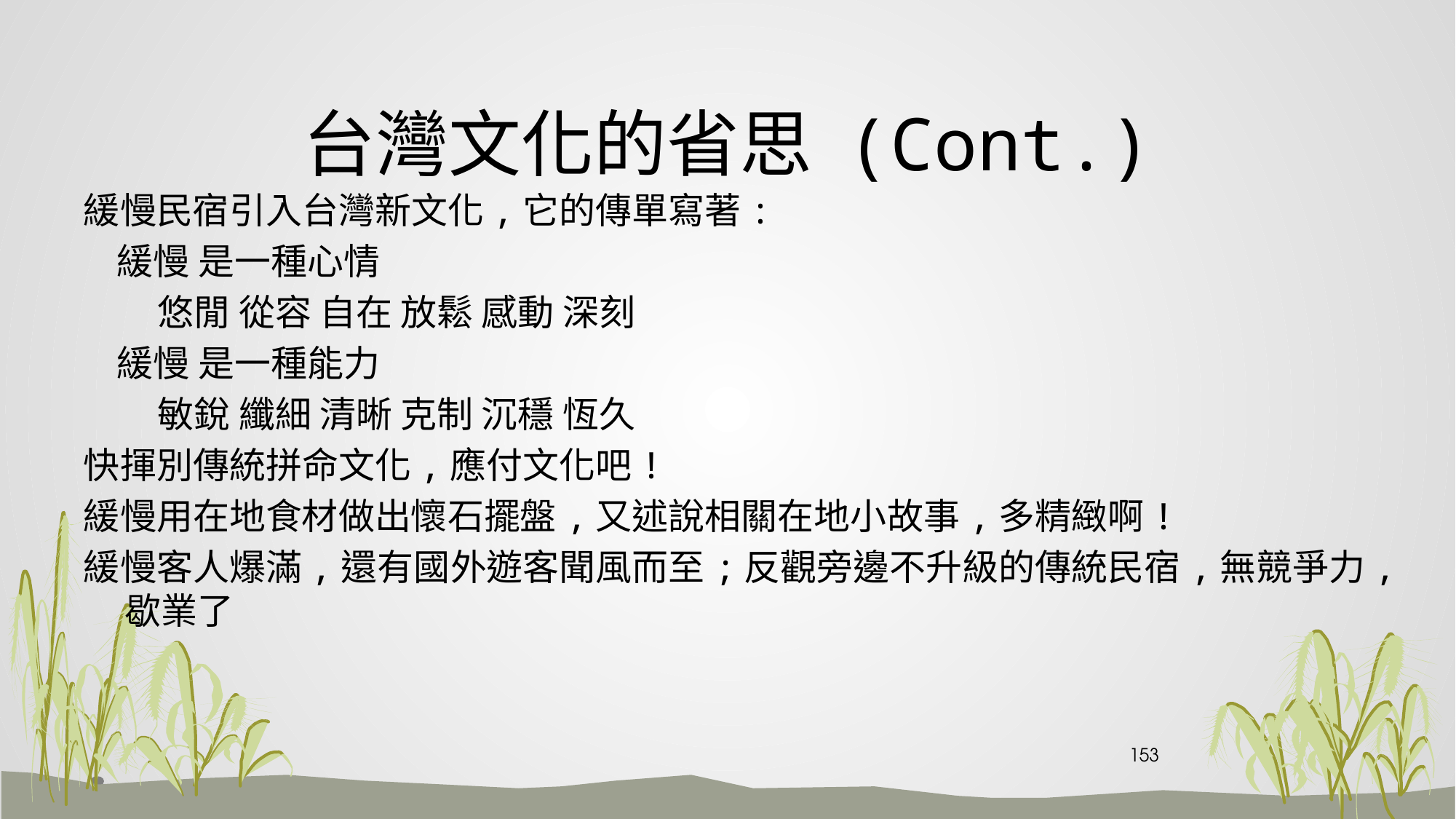

# 台灣文化的省思 (Cont.)
緩慢民宿引入台灣新文化,它的傳單寫著:
   緩慢 是一種心情
        悠閒 從容 自在 放鬆 感動 深刻
   緩慢 是一種能力
        敏銳 纖細 清晰 克制 沉穩 恆久
快揮別傳統拼命文化,應付文化吧!
緩慢用在地食材做出懷石擺盤,又述說相關在地小故事,多精緻啊!
緩慢客人爆滿,還有國外遊客聞風而至;反觀旁邊不升級的傳統民宿,無競爭力,歇業了
153